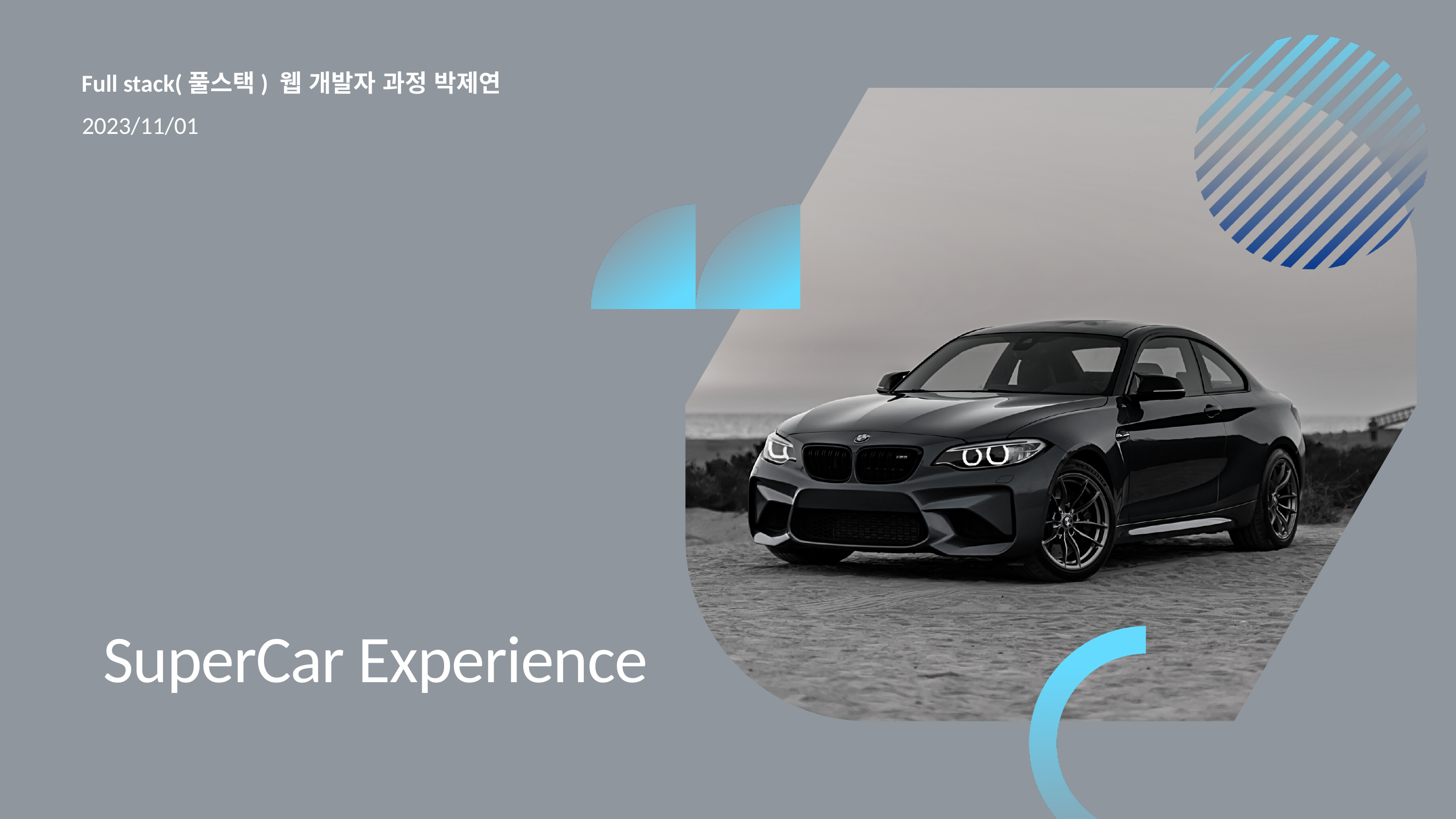

Full stack(풀스택) 웹 개발자 과정 박제연
2023/11/01

SuperCar Experience